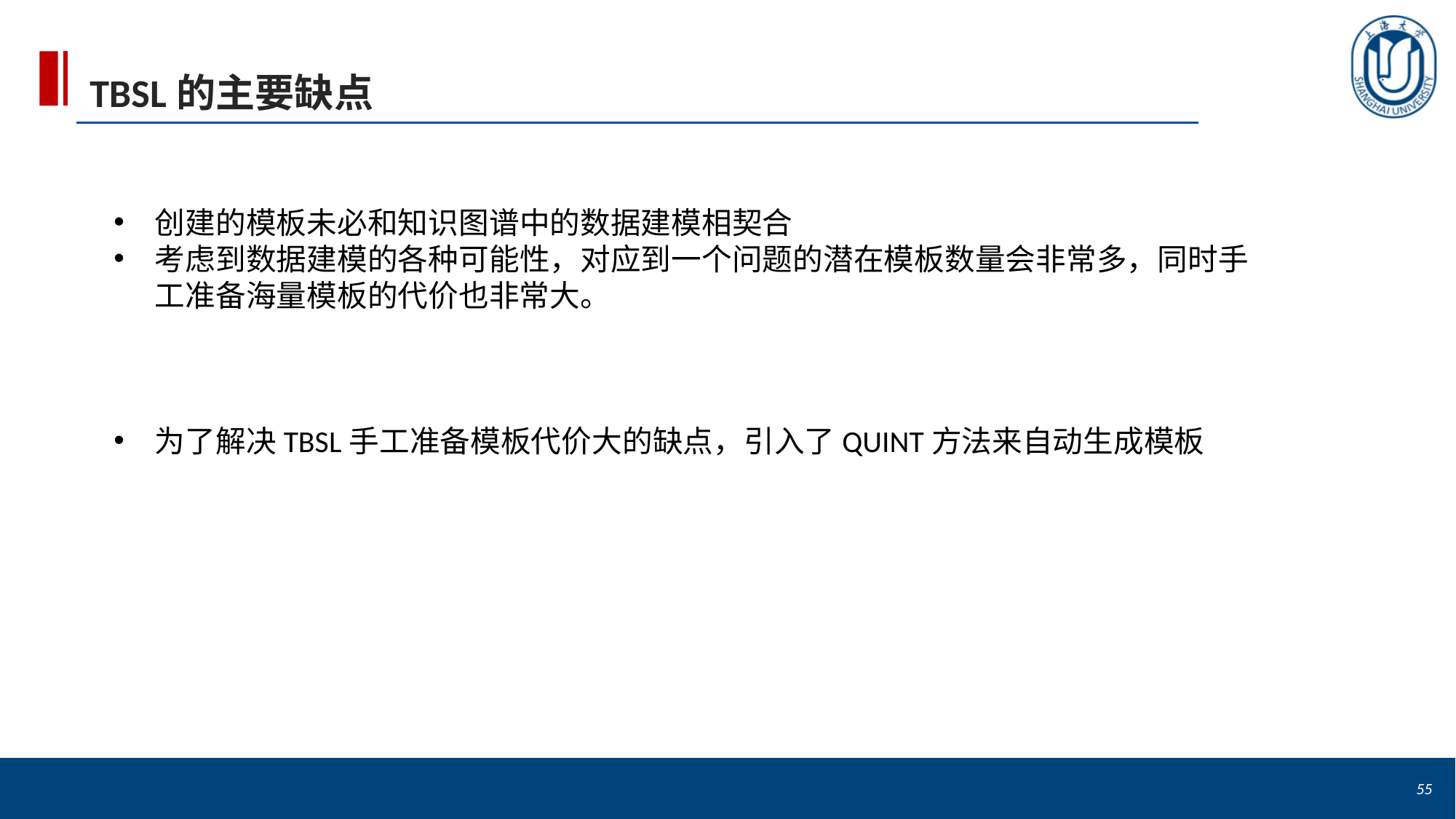

# TBSL的主要缺点
创建的模板未必和知识图谱中的数据建模相契合
考虑到数据建模的各种可能性，对应到一个问题的潜在模板数量会非常多，同时手工准备海量模板的代价也非常大。

为了解决TBSL手工准备模板代价大的缺点，引入了QUINT方法来自动生成模板
55